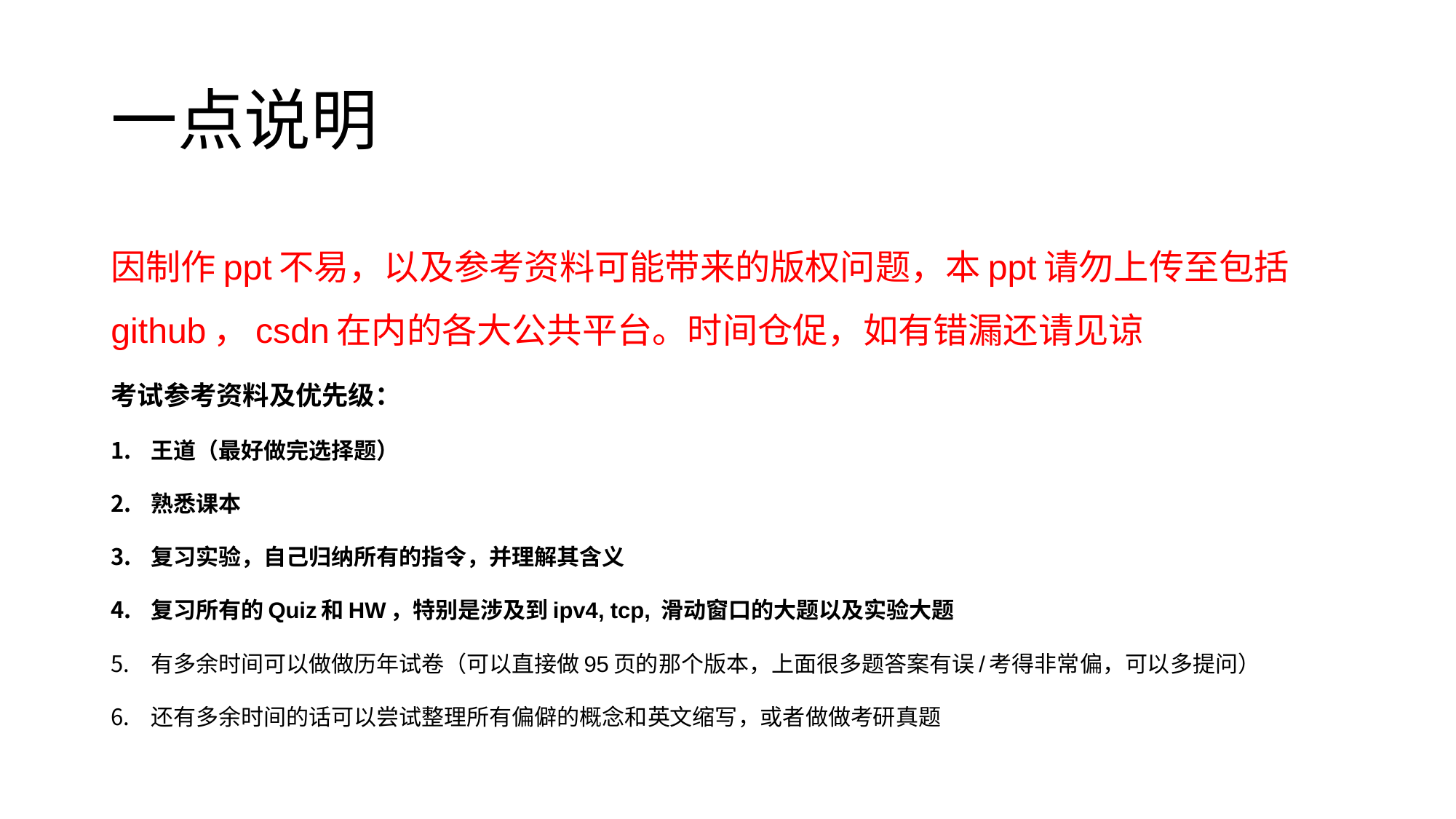

# 一点说明
因制作ppt不易，以及参考资料可能带来的版权问题，本ppt请勿上传至包括github，csdn在内的各大公共平台。时间仓促，如有错漏还请见谅
考试参考资料及优先级：
王道（最好做完选择题）
熟悉课本
复习实验，自己归纳所有的指令，并理解其含义
复习所有的Quiz和HW，特别是涉及到ipv4, tcp, 滑动窗口的大题以及实验大题
有多余时间可以做做历年试卷（可以直接做95页的那个版本，上面很多题答案有误/考得非常偏，可以多提问）
还有多余时间的话可以尝试整理所有偏僻的概念和英文缩写，或者做做考研真题